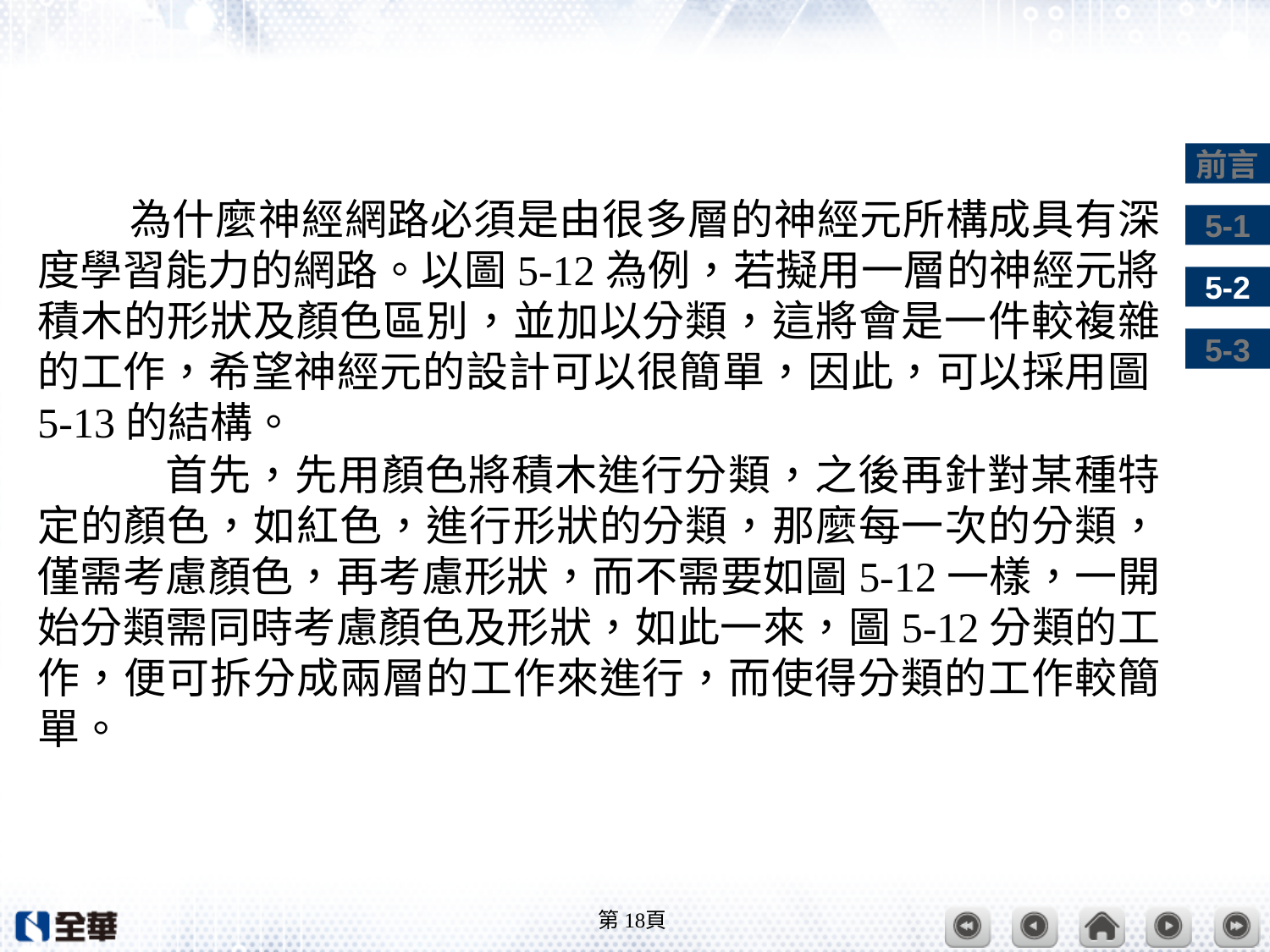

#
        為什麼神經網路必須是由很多層的神經元所構成具有深度學習能力的網路。以圖5-12為例，若擬用一層的神經元將積木的形狀及顏色區別，並加以分類，這將會是一件較複雜的工作，希望神經元的設計可以很簡單，因此，可以採用圖5-13的結構。
	首先，先用顏色將積木進行分類，之後再針對某種特定的顏色，如紅色，進行形狀的分類，那麼每一次的分類，僅需考慮顏色，再考慮形狀，而不需要如圖5-12一樣，一開始分類需同時考慮顏色及形狀，如此一來，圖5-12分類的工作，便可拆分成兩層的工作來進行，而使得分類的工作較簡單。